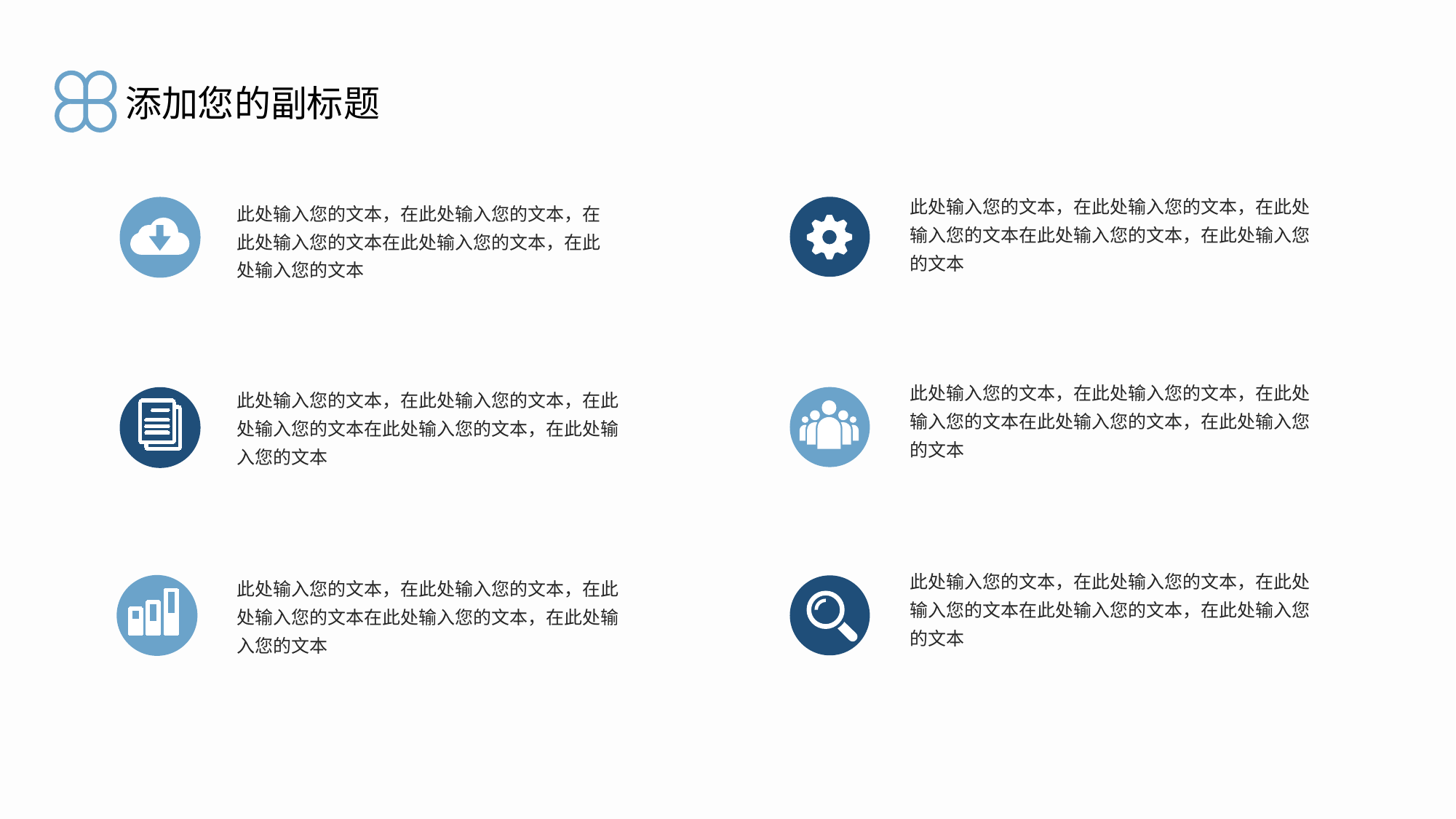

添加您的副标题
此处输入您的文本，在此处输入您的文本，在此处输入您的文本在此处输入您的文本，在此处输入您的文本
此处输入您的文本，在此处输入您的文本，在此处输入您的文本在此处输入您的文本，在此处输入您的文本

此处输入您的文本，在此处输入您的文本，在此处输入您的文本在此处输入您的文本，在此处输入您的文本
此处输入您的文本，在此处输入您的文本，在此处输入您的文本在此处输入您的文本，在此处输入您的文本

此处输入您的文本，在此处输入您的文本，在此处输入您的文本在此处输入您的文本，在此处输入您的文本
此处输入您的文本，在此处输入您的文本，在此处输入您的文本在此处输入您的文本，在此处输入您的文本